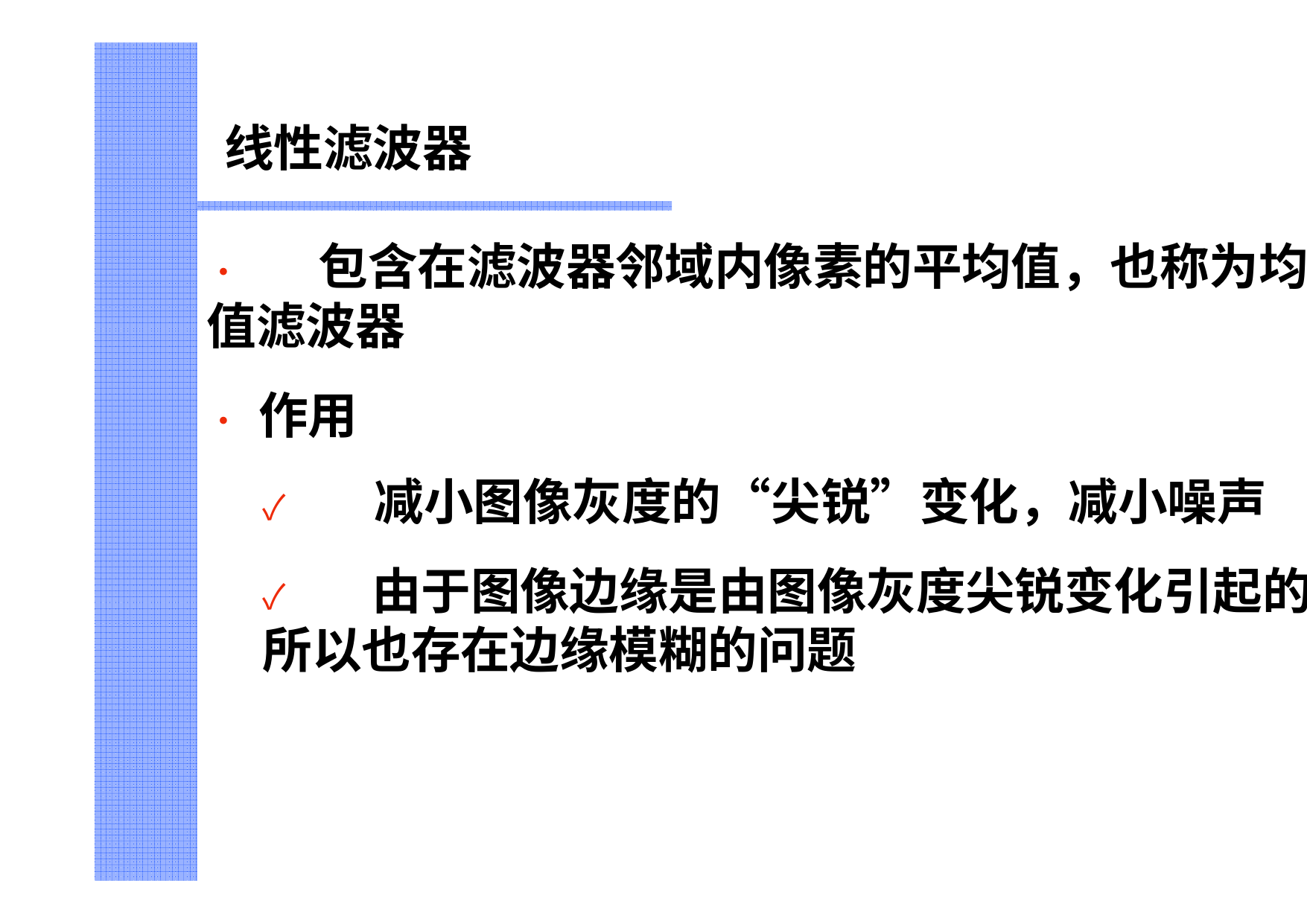

线性滤波器

•	包含在滤波器邻域内像素的平均值，也称为均值滤波器
•	作用
✓	减小图像灰度的“尖锐”变化，减小噪声
✓	由于图像边缘是由图像灰度尖锐变化引起的，所以也存在边缘模糊的问题